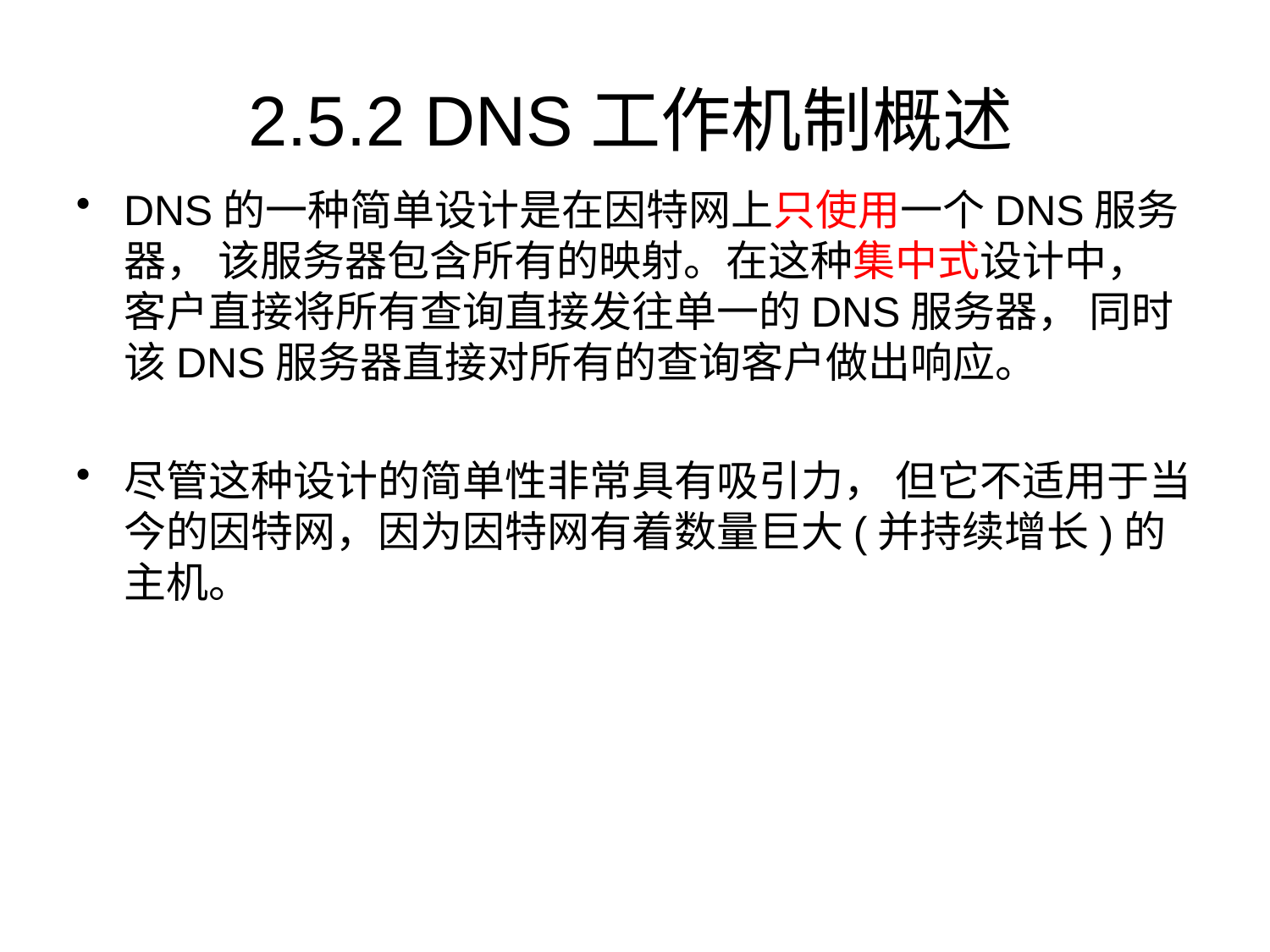

# 2.5.2 DNS工作机制概述
DNS的一种简单设计是在因特网上只使用一个DNS服务器， 该服务器包含所有的映射。在这种集中式设计中， 客户直接将所有查询直接发往单一的DNS服务器， 同时该DNS服务器直接对所有的查询客户做出响应。

尽管这种设计的简单性非常具有吸引力， 但它不适用于当今的因特网，因为因特网有着数量巨大(并持续增长)的主机。